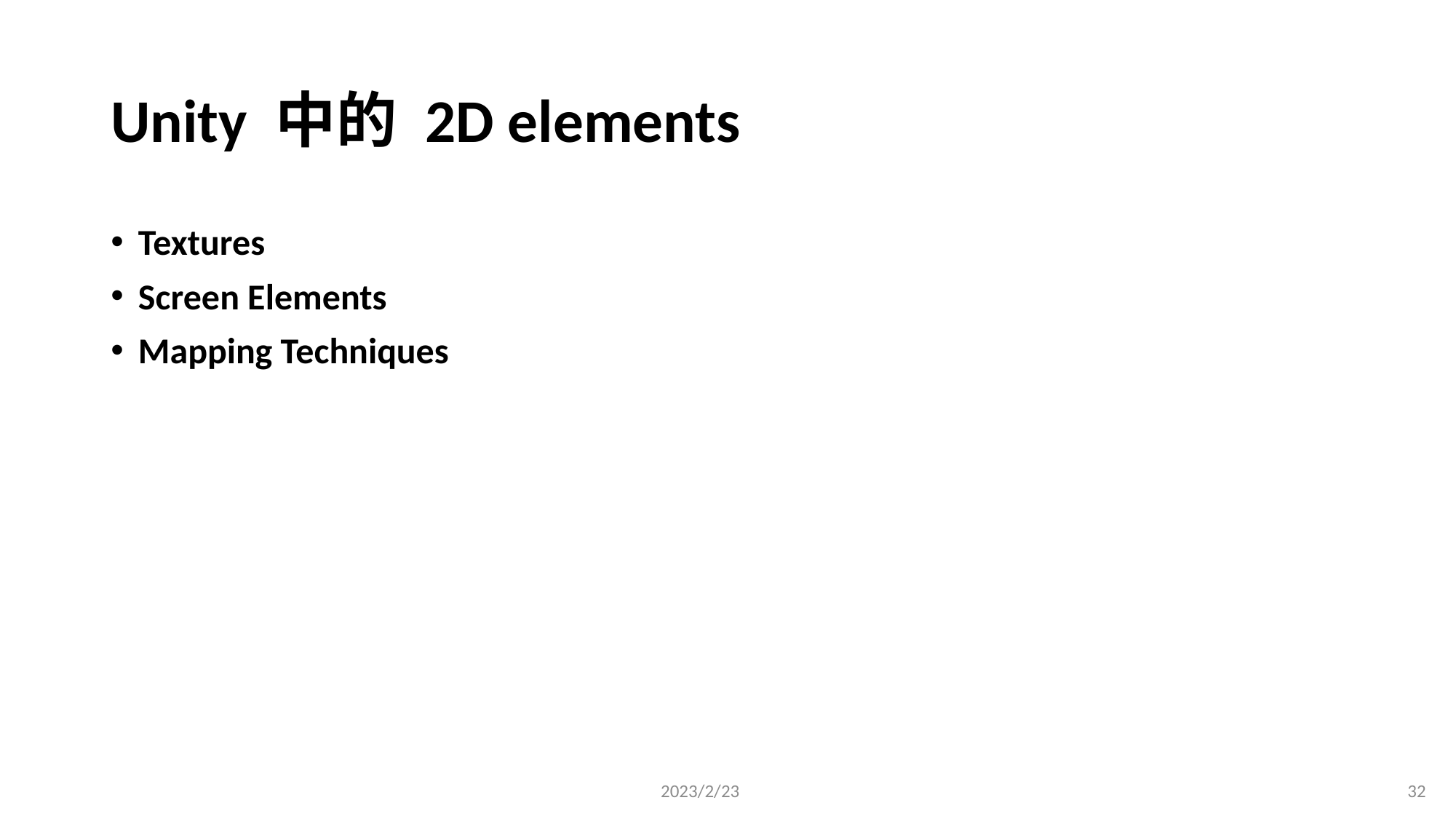

# Unity 中的 2D elements
Textures
Screen Elements
Mapping Techniques
2023/2/23
32